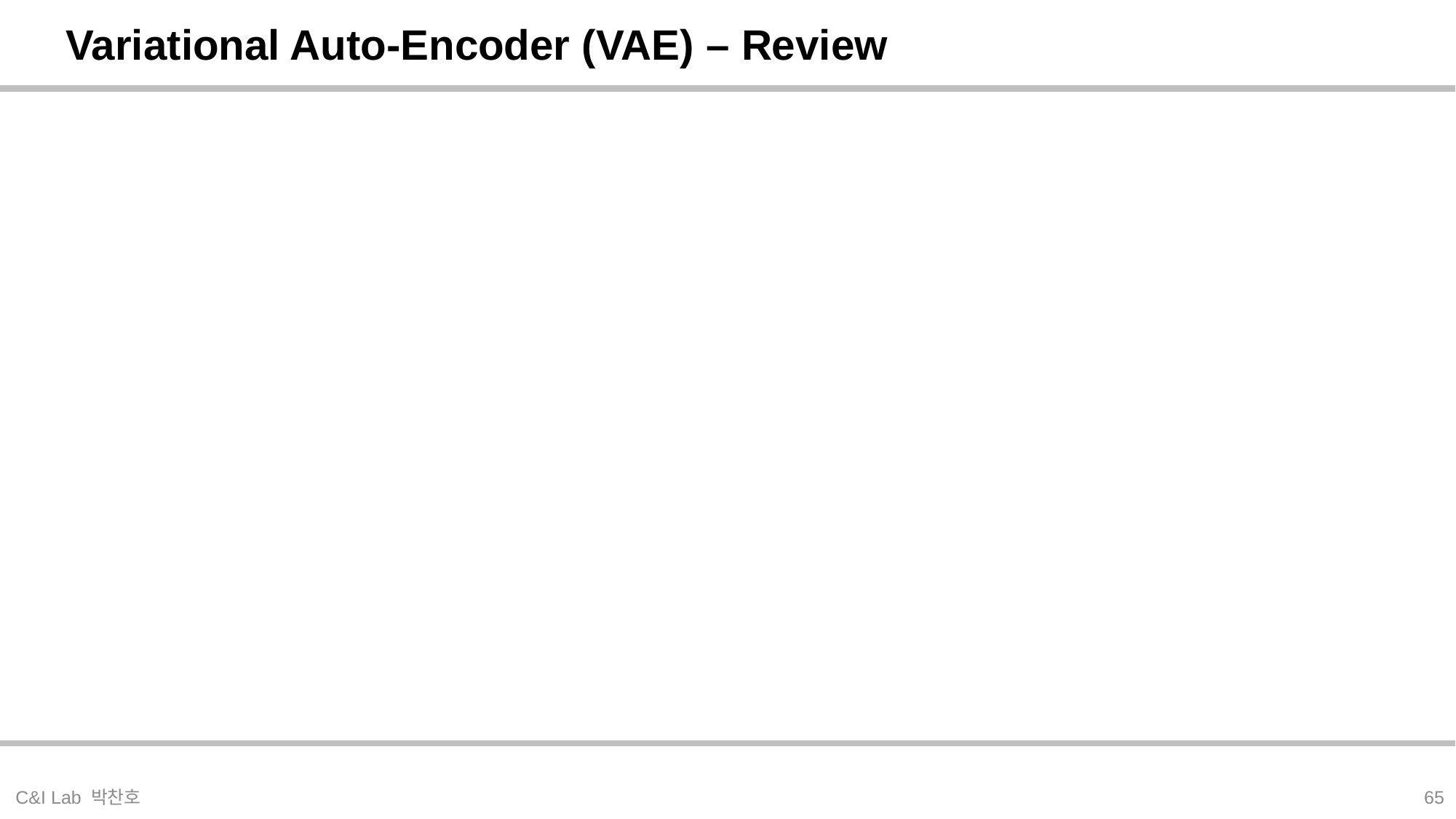

| Variational Auto-Encoder (VAE) – Review |
| --- |
|  |
| --- |
65
C&I Lab 박찬호